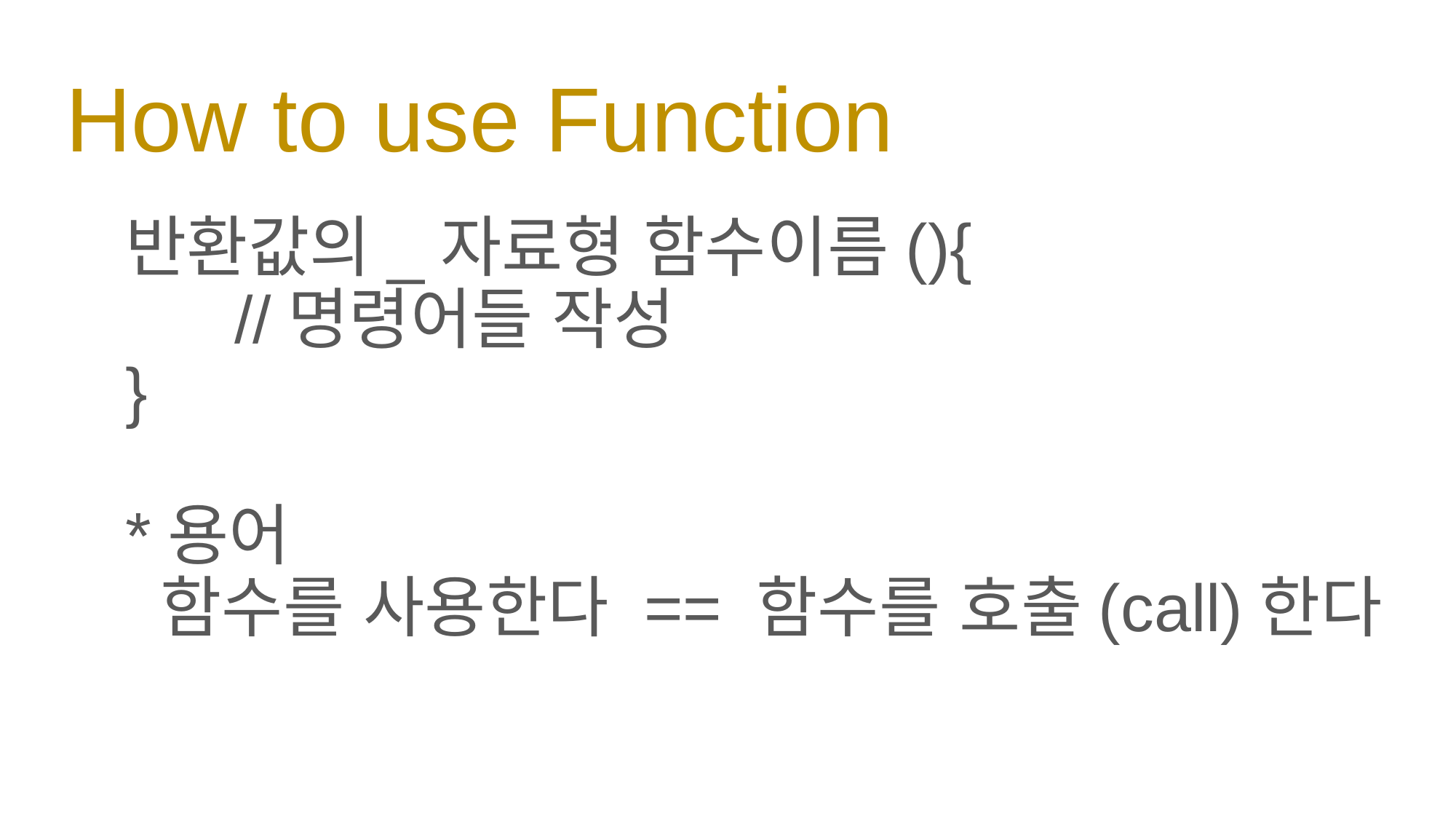

# How to use Function
반환값의_자료형 함수이름(){
	//명령어들 작성
}

*용어
 함수를 사용한다 == 함수를 호출(call)한다